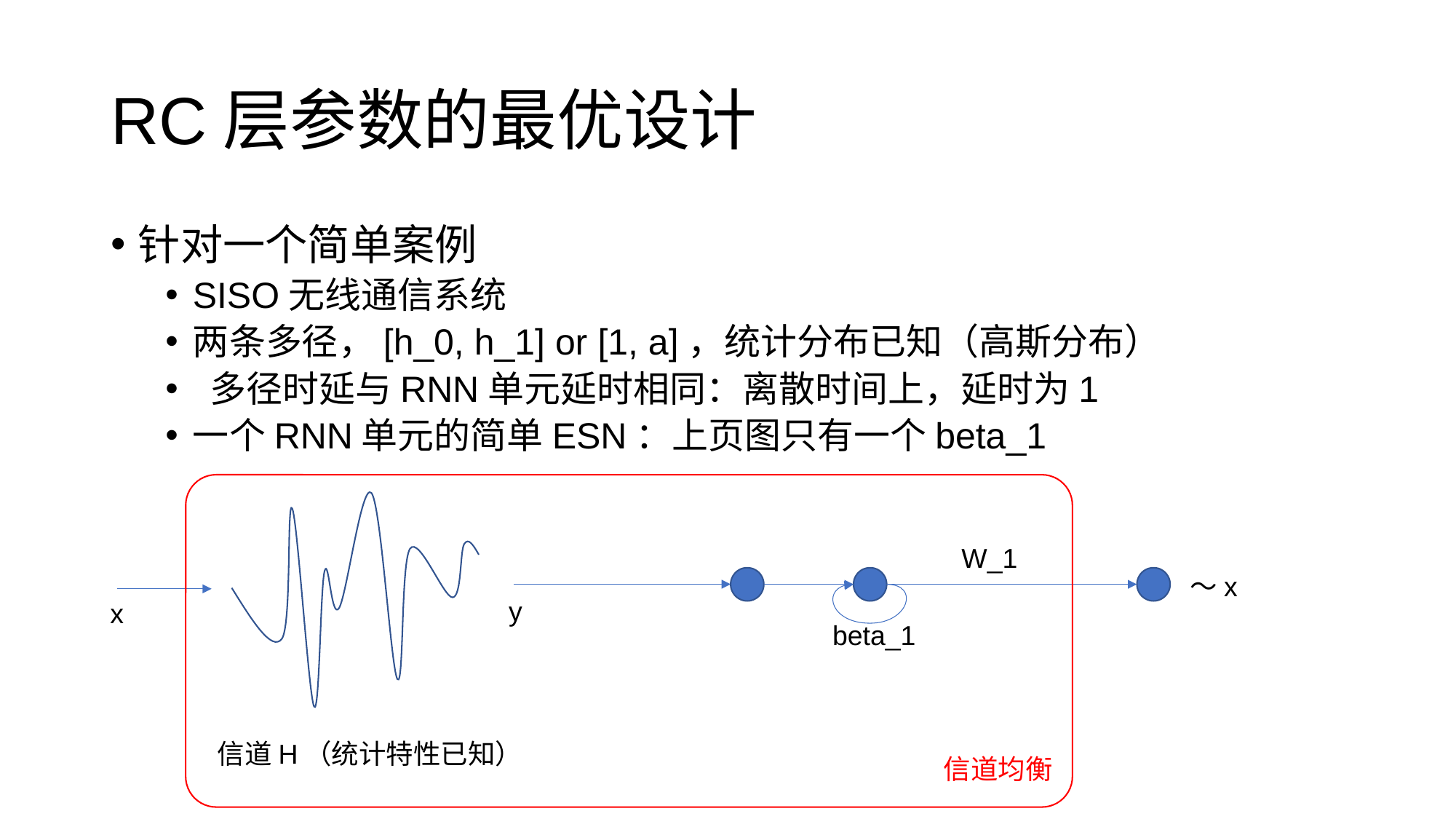

# RC层参数的最优设计
针对一个简单案例
SISO无线通信系统
两条多径，[h_0, h_1] or [1, a]，统计分布已知（高斯分布）
 多径时延与RNN单元延时相同：离散时间上，延时为1
一个RNN单元的简单ESN：上页图只有一个beta_1

W_1
～x

y
x
beta_1
信道H（统计特性已知）
信道均衡